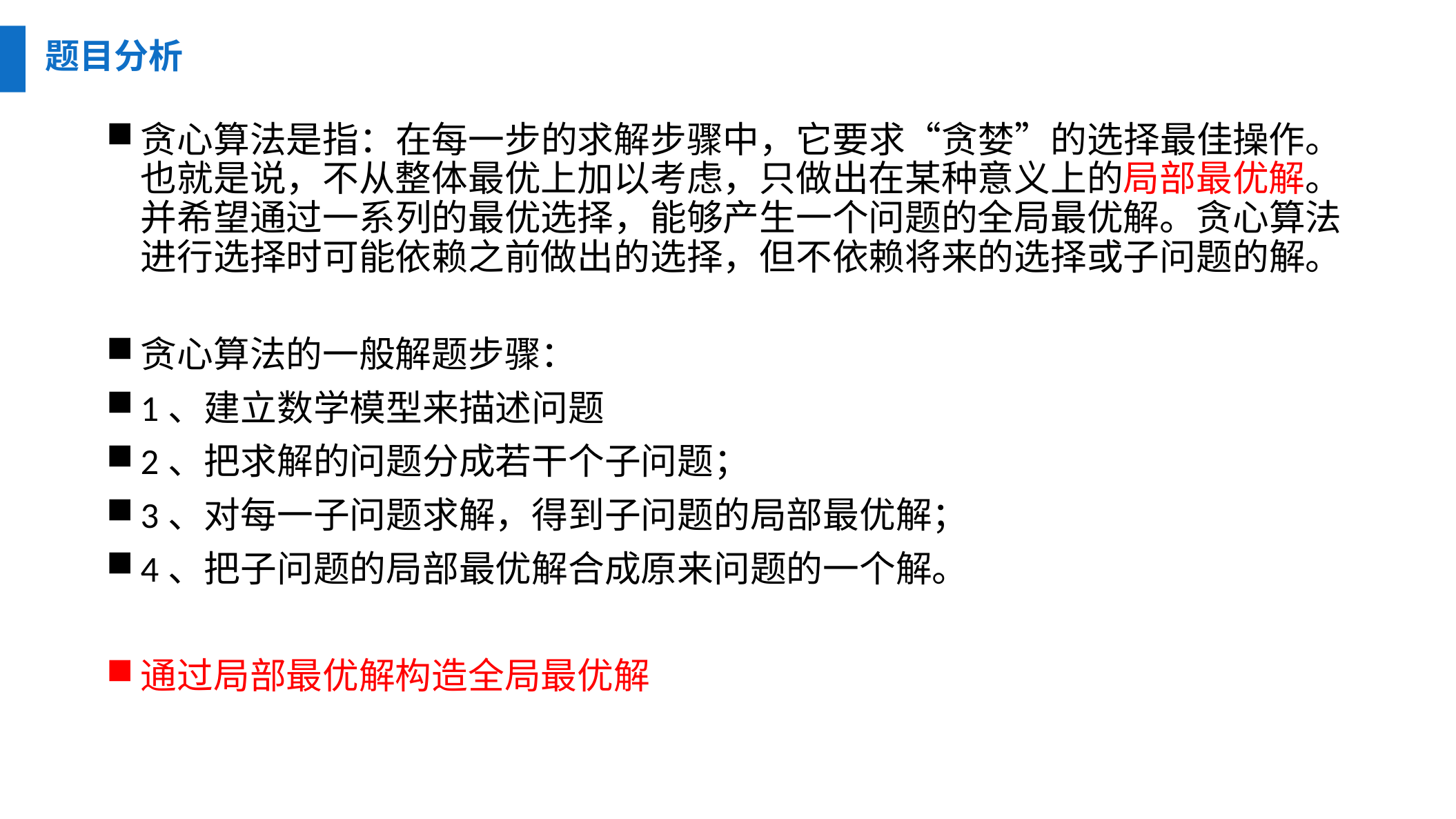

题目分析
贪心算法是指：在每一步的求解步骤中，它要求“贪婪”的选择最佳操作。也就是说，不从整体最优上加以考虑，只做出在某种意义上的局部最优解。并希望通过一系列的最优选择，能够产生一个问题的全局最优解。贪心算法进行选择时可能依赖之前做出的选择，但不依赖将来的选择或子问题的解。
贪心算法的一般解题步骤：
1、建立数学模型来描述问题
2、把求解的问题分成若干个子问题；
3、对每一子问题求解，得到子问题的局部最优解；
4、把子问题的局部最优解合成原来问题的一个解。

通过局部最优解构造全局最优解